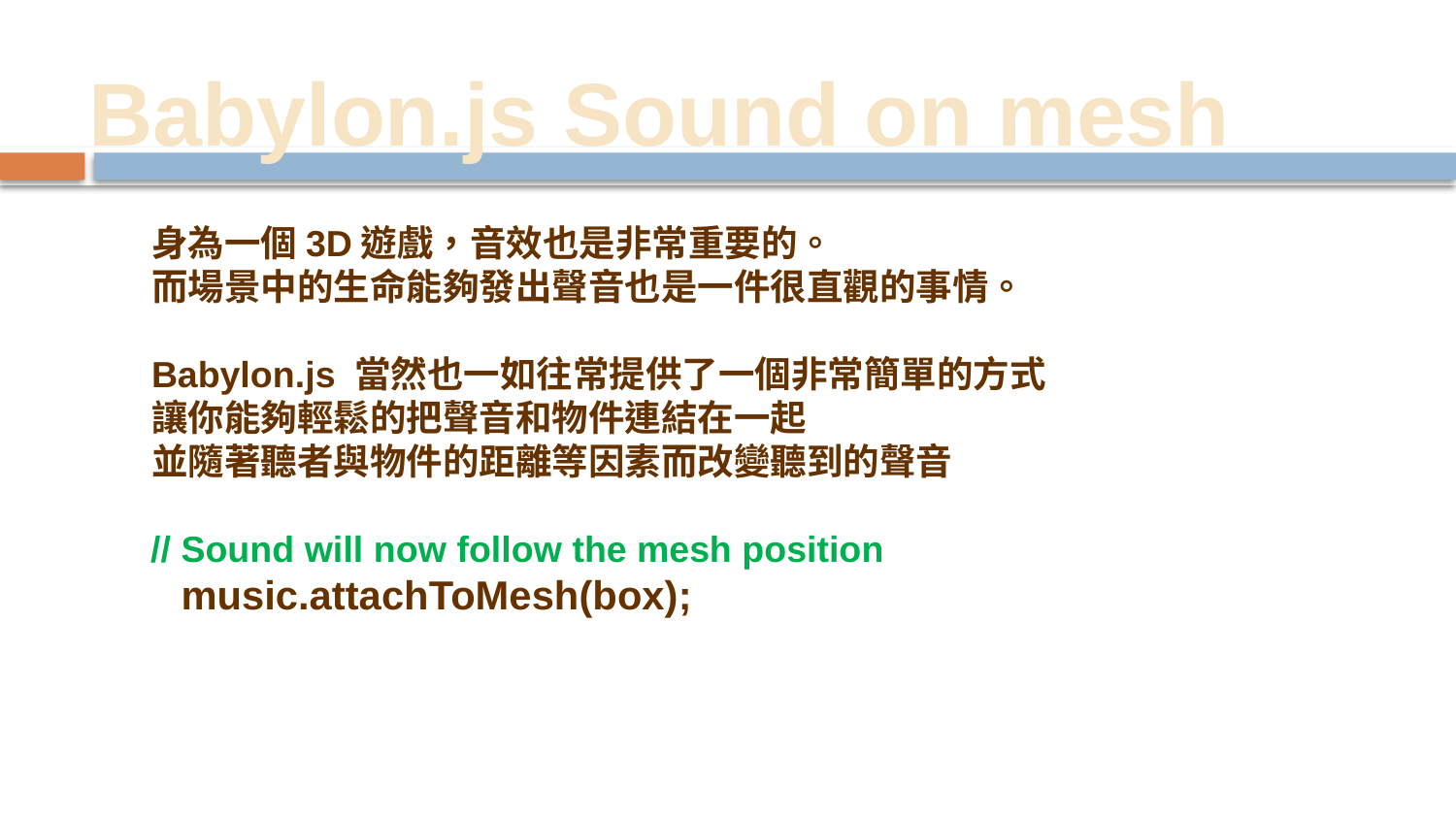

# Babylon.js Sound on mesh

身為一個3D遊戲，音效也是非常重要的。
而場景中的生命能夠發出聲音也是一件很直觀的事情。

Babylon.js 當然也一如往常提供了一個非常簡單的方式
讓你能夠輕鬆的把聲音和物件連結在一起
並隨著聽者與物件的距離等因素而改變聽到的聲音

 // Sound will now follow the mesh position
    music.attachToMesh(box);